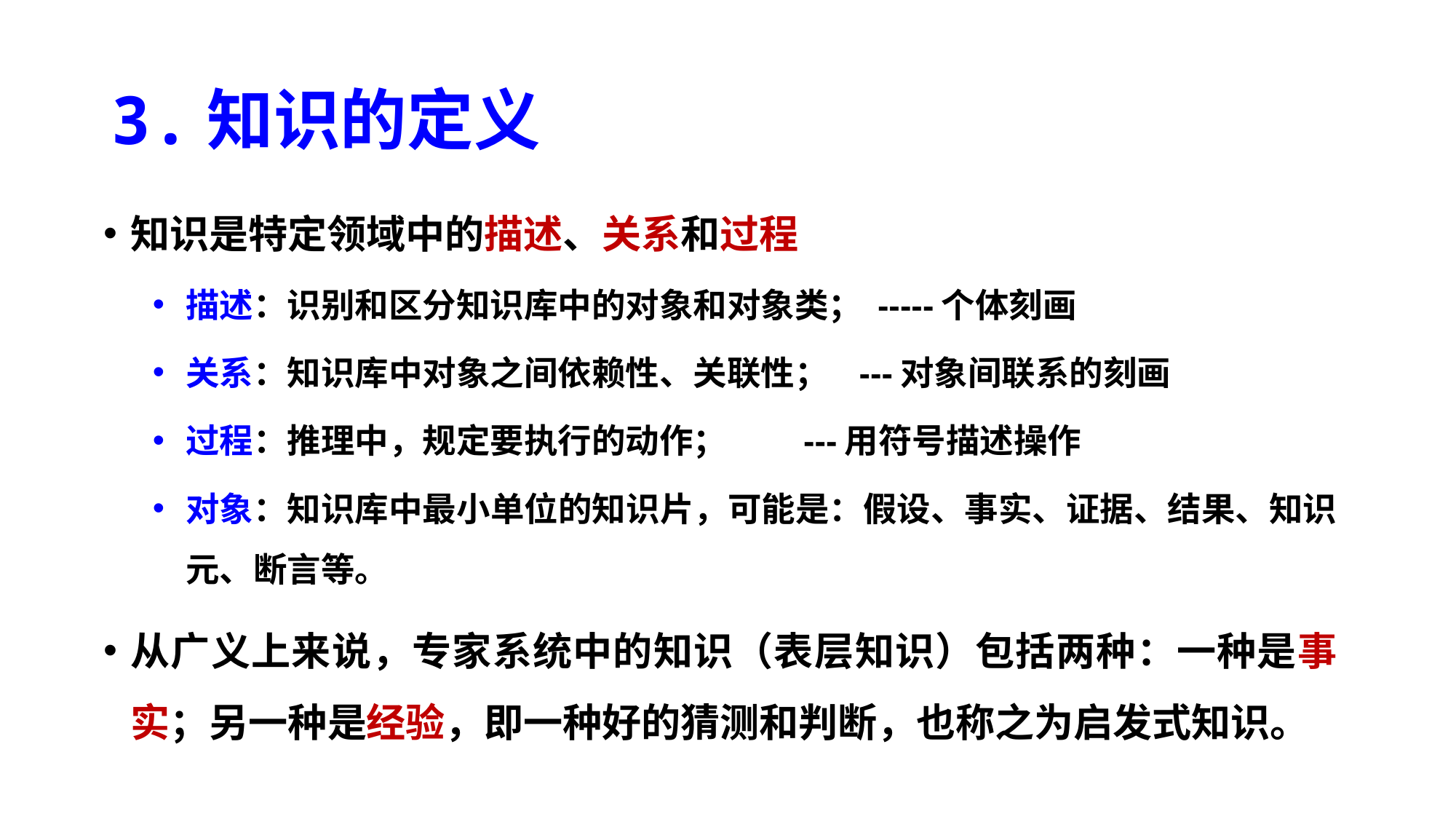

# 3.知识的定义
知识是特定领域中的描述、关系和过程
描述：识别和区分知识库中的对象和对象类； -----个体刻画
关系：知识库中对象之间依赖性、关联性；   ---对象间联系的刻画
过程：推理中，规定要执行的动作；         ---用符号描述操作
对象：知识库中最小单位的知识片，可能是：假设、事实、证据、结果、知识元、断言等。
从广义上来说，专家系统中的知识（表层知识）包括两种：一种是事实；另一种是经验，即一种好的猜测和判断，也称之为启发式知识。